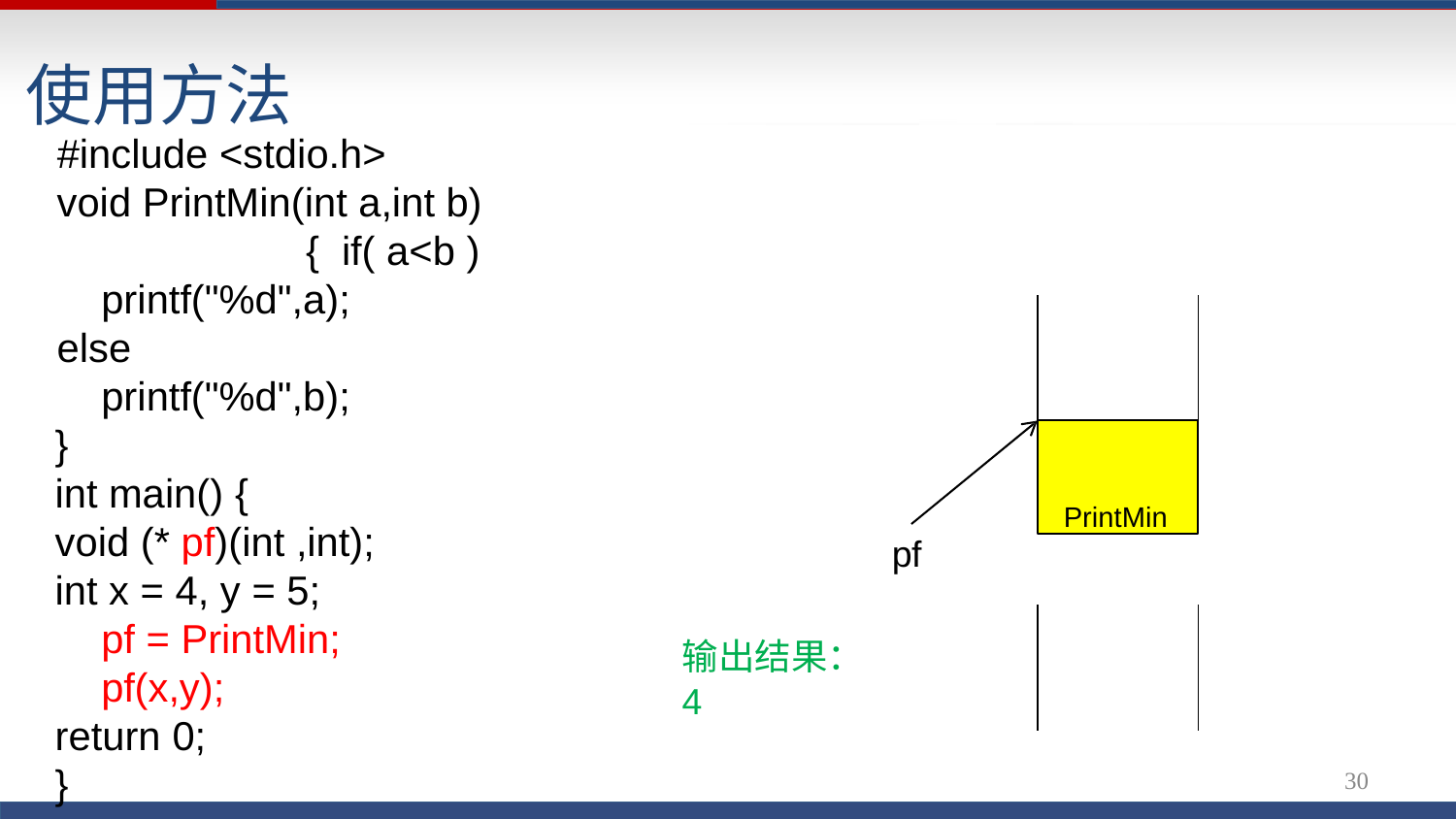

# 使用方法
#include <stdio.h>
void PrintMin(int a,int b)	{  if( a<b )
printf("%d",a);
else
printf("%d",b);
}
int main() {
void (* pf)(int ,int);
int x = 4, y = 5;  pf = PrintMin;  pf(x,y);
return 0;
}

PrintMin
pf

输出结果：
4
30